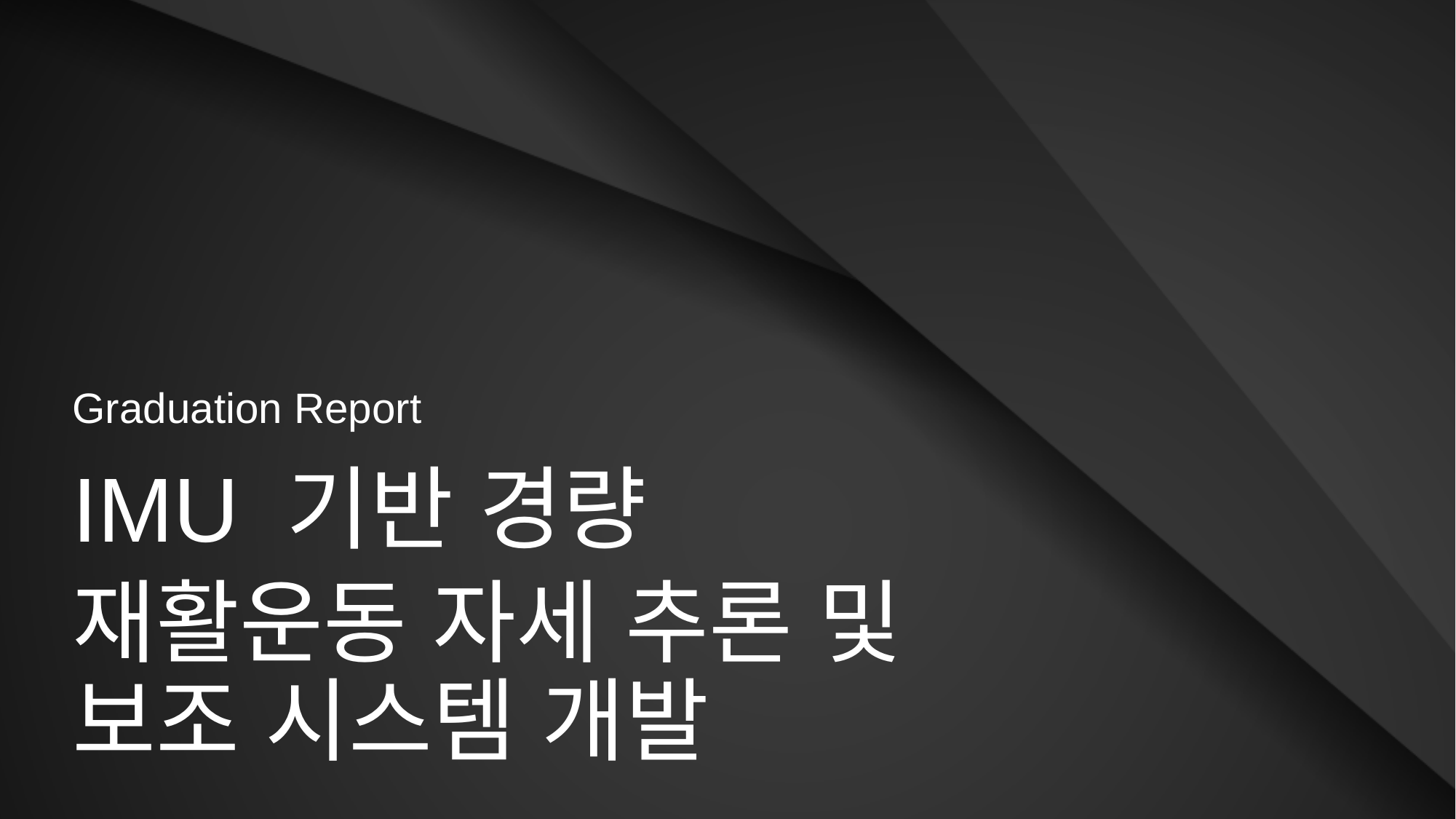

Graduation Report
IMU 기반 경량
재활운동 자세 추론 및 보조 시스템 개발